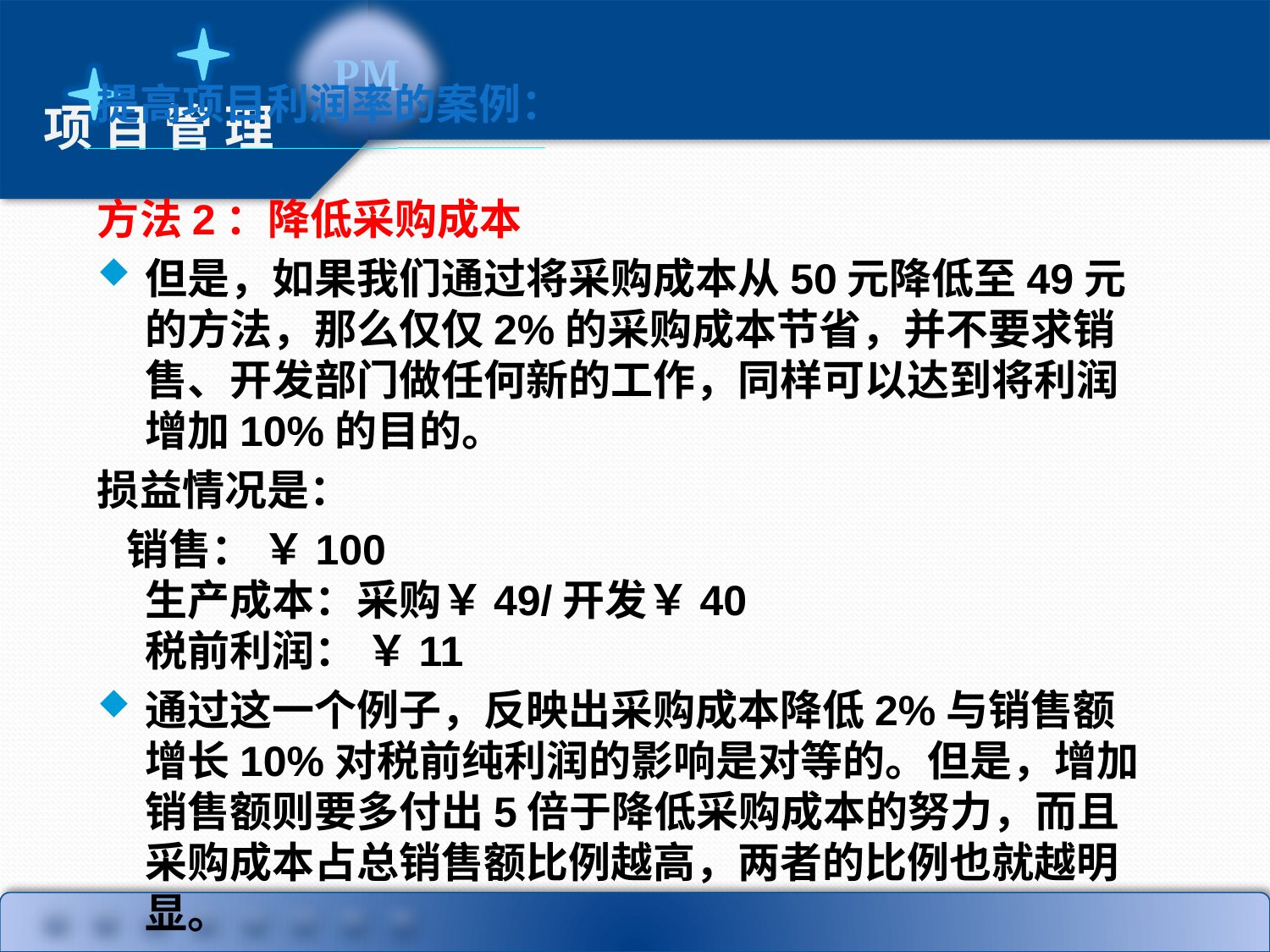

提高项目利润率的案例：

方法2：降低采购成本
但是，如果我们通过将采购成本从50元降低至49元的方法，那么仅仅2%的采购成本节省，并不要求销售、开发部门做任何新的工作，同样可以达到将利润增加10%的目的。
损益情况是：
  销售： ￥100
生产成本：采购￥49/开发￥40
税前利润： ￥11
通过这一个例子，反映出采购成本降低2%与销售额增长10%对税前纯利润的影响是对等的。但是，增加销售额则要多付出5倍于降低采购成本的努力，而且采购成本占总销售额比例越高，两者的比例也就越明显。